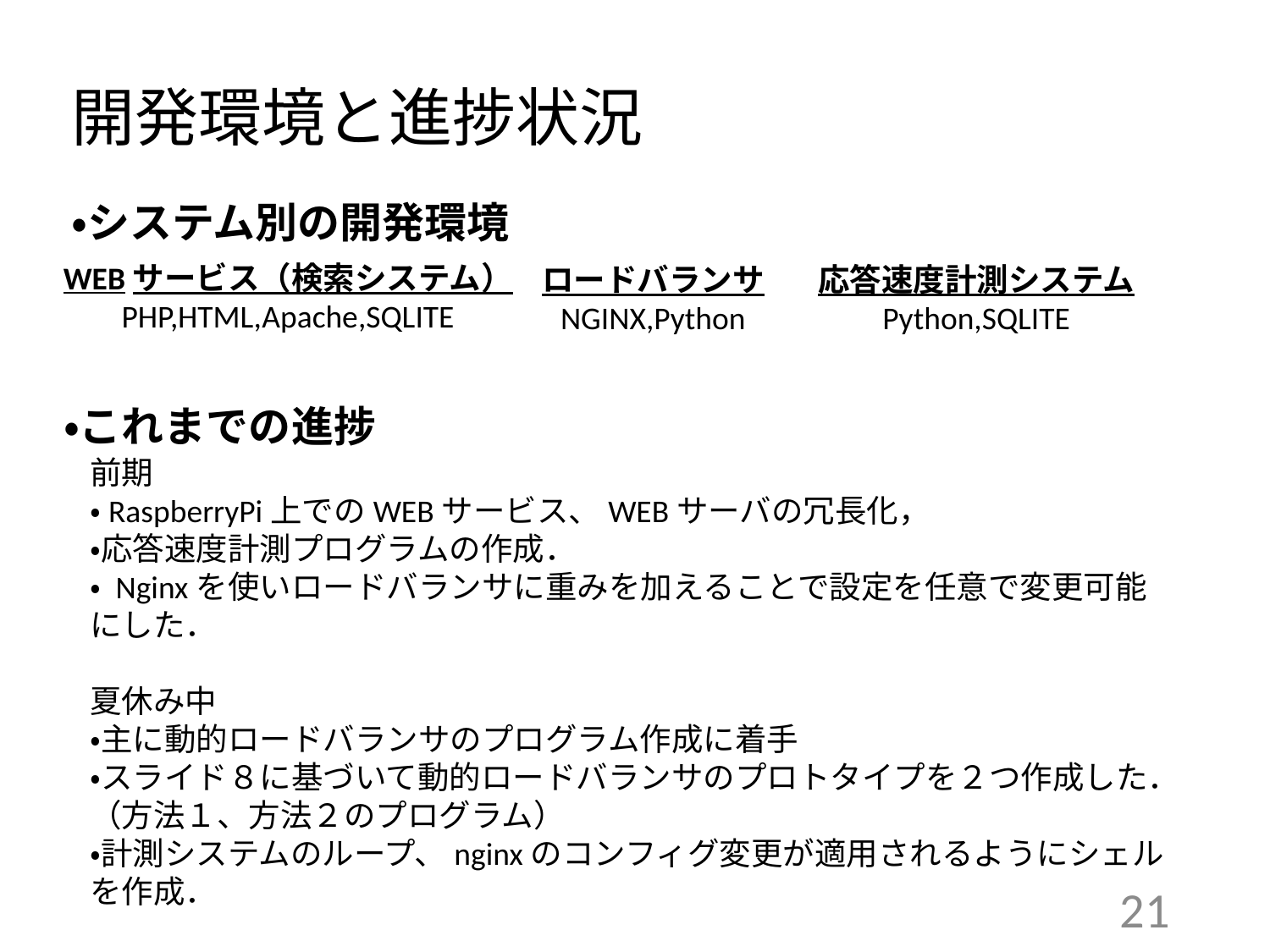

# 開発環境と進捗状況
・システム別の開発環境
WEBサービス（検索システム）
PHP,HTML,Apache,SQLITE
ロードバランサ
NGINX,Python
応答速度計測システム
Python,SQLITE
・これまでの進捗
前期
・RaspberryPi上でのWEBサービス、WEBサーバの冗長化，
・応答速度計測プログラムの作成．
・ Nginxを使いロードバランサに重みを加えることで設定を任意で変更可能にした．
夏休み中
・主に動的ロードバランサのプログラム作成に着手
・スライド８に基づいて動的ロードバランサのプロトタイプを２つ作成した．
（方法１、方法２のプログラム）
・計測システムのループ、nginxのコンフィグ変更が適用されるようにシェルを作成．
21